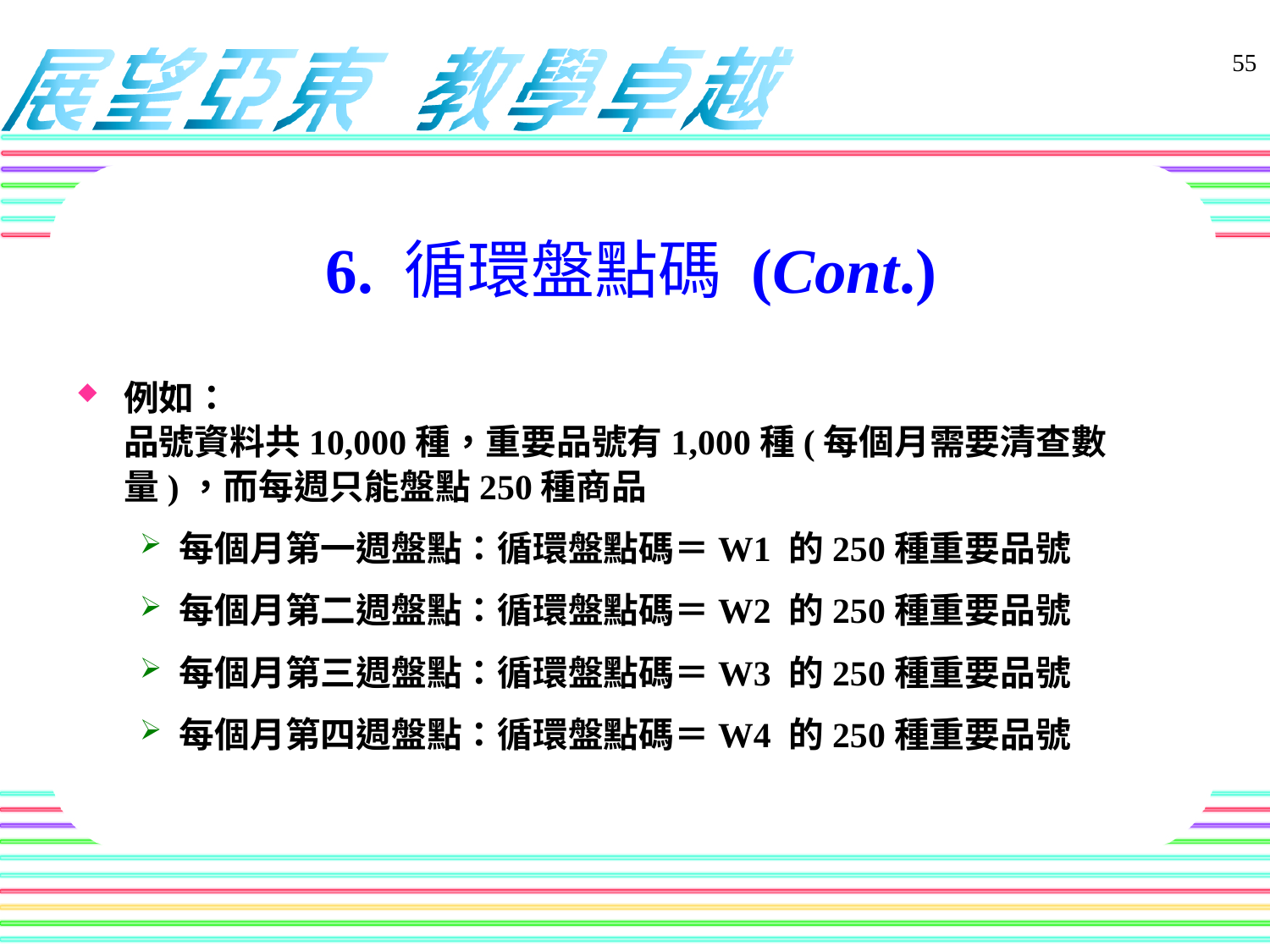

6. 循環盤點碼 (Cont.)
例如：
品號資料共10,000種，重要品號有1,000種(每個月需要清查數量)，而每週只能盤點250種商品
每個月第一週盤點：循環盤點碼＝W1 的250種重要品號
每個月第二週盤點：循環盤點碼＝W2 的250種重要品號
每個月第三週盤點：循環盤點碼＝W3 的250種重要品號
每個月第四週盤點：循環盤點碼＝W4 的250種重要品號

55